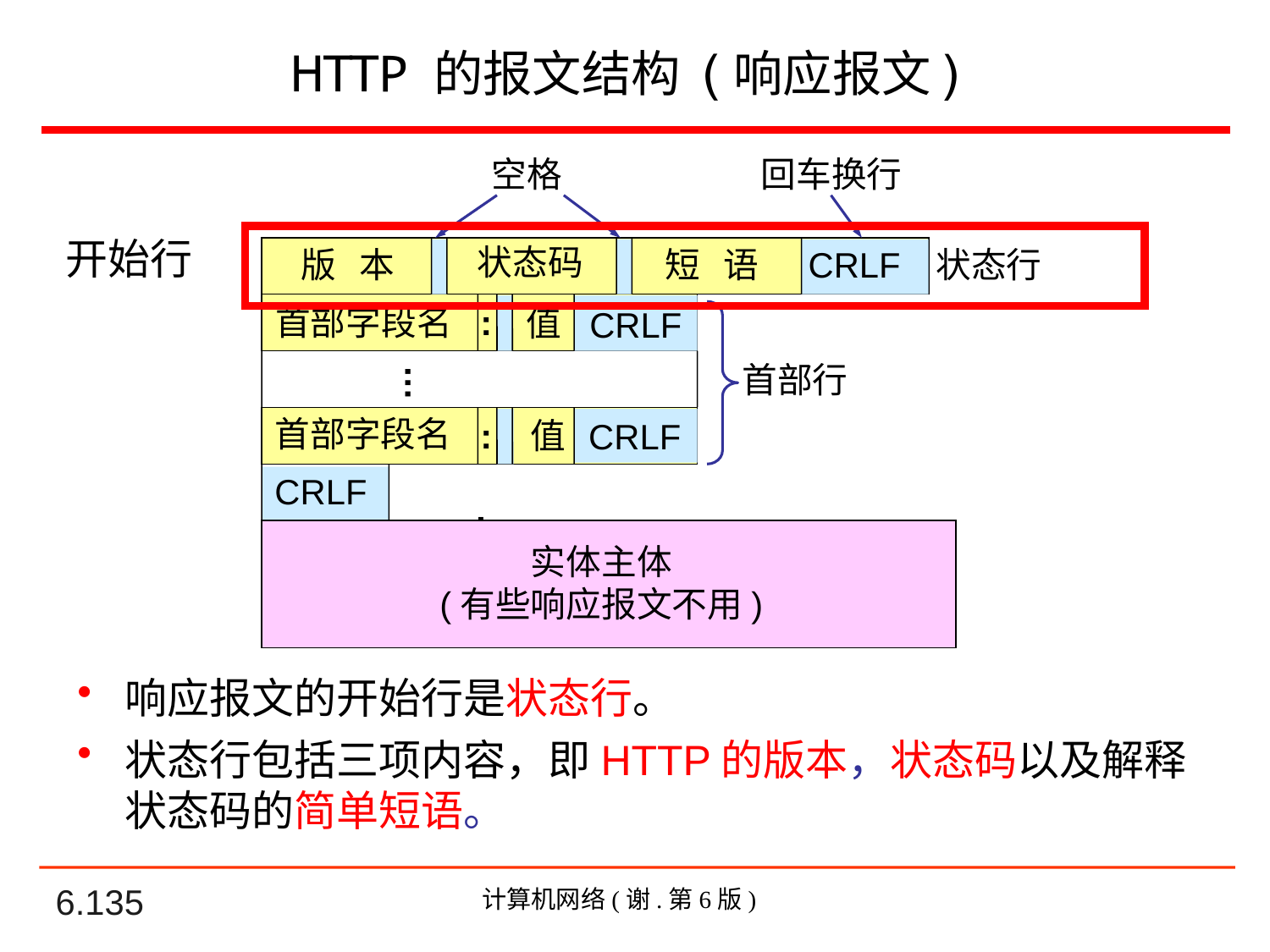

# HTTP 的报文结构 (响应报文)
空格
回车换行

开始行
状态码
版   本
短   语
CRLF
状态行

首部字段名
:

值

CRLF

首部行
…
首部字段名

值

:
CRLF

CRLF

:

实体主体
(有些响应报文不用)
响应报文的开始行是状态行。
状态行包括三项内容，即HTTP的版本，状态码以及解释状态码的简单短语。